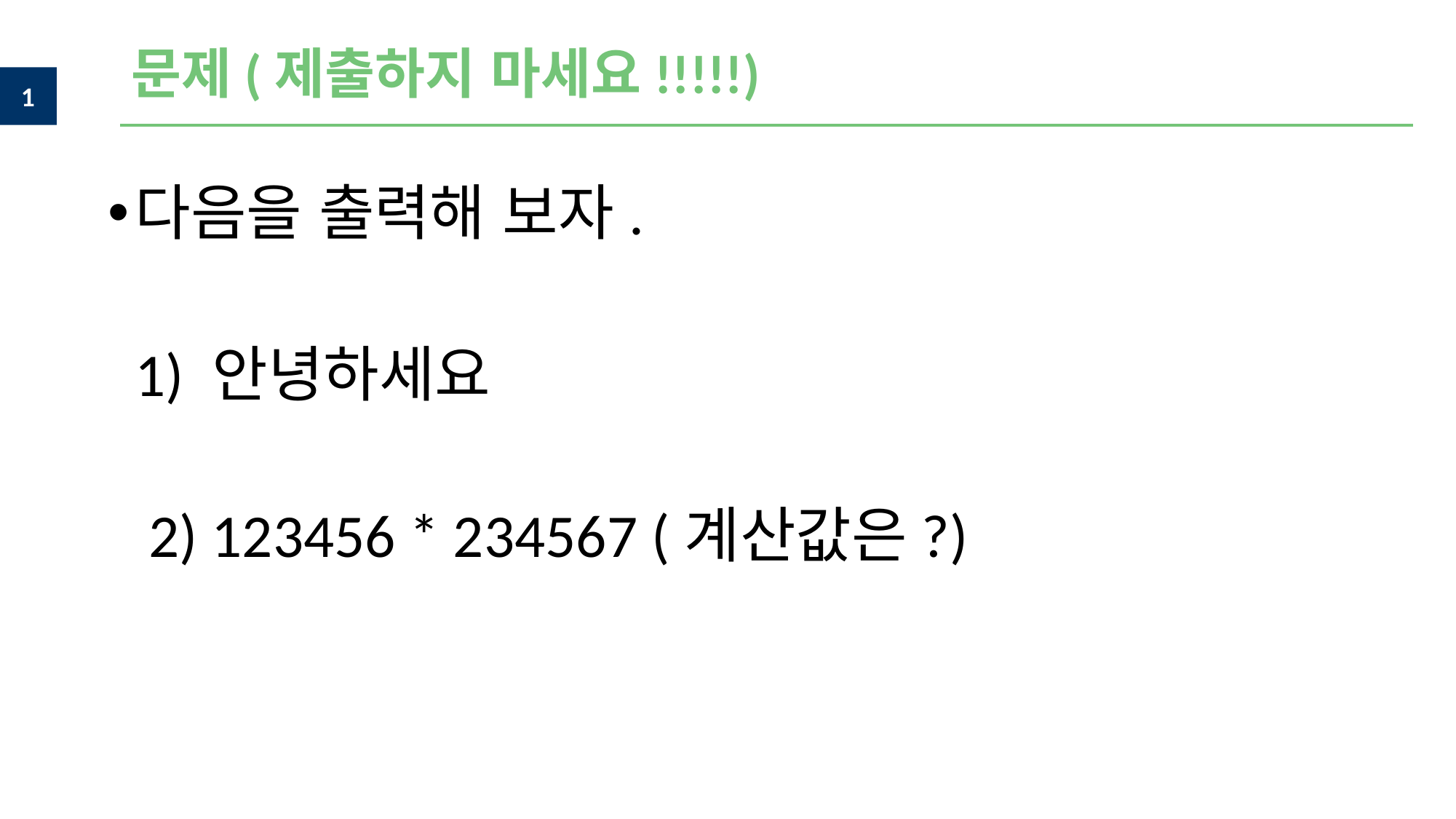

문제(제출하지 마세요!!!!!)
다음을 출력해 보자.

  1) 안녕하세요

   2) 123456 * 234567 (계산값은?)